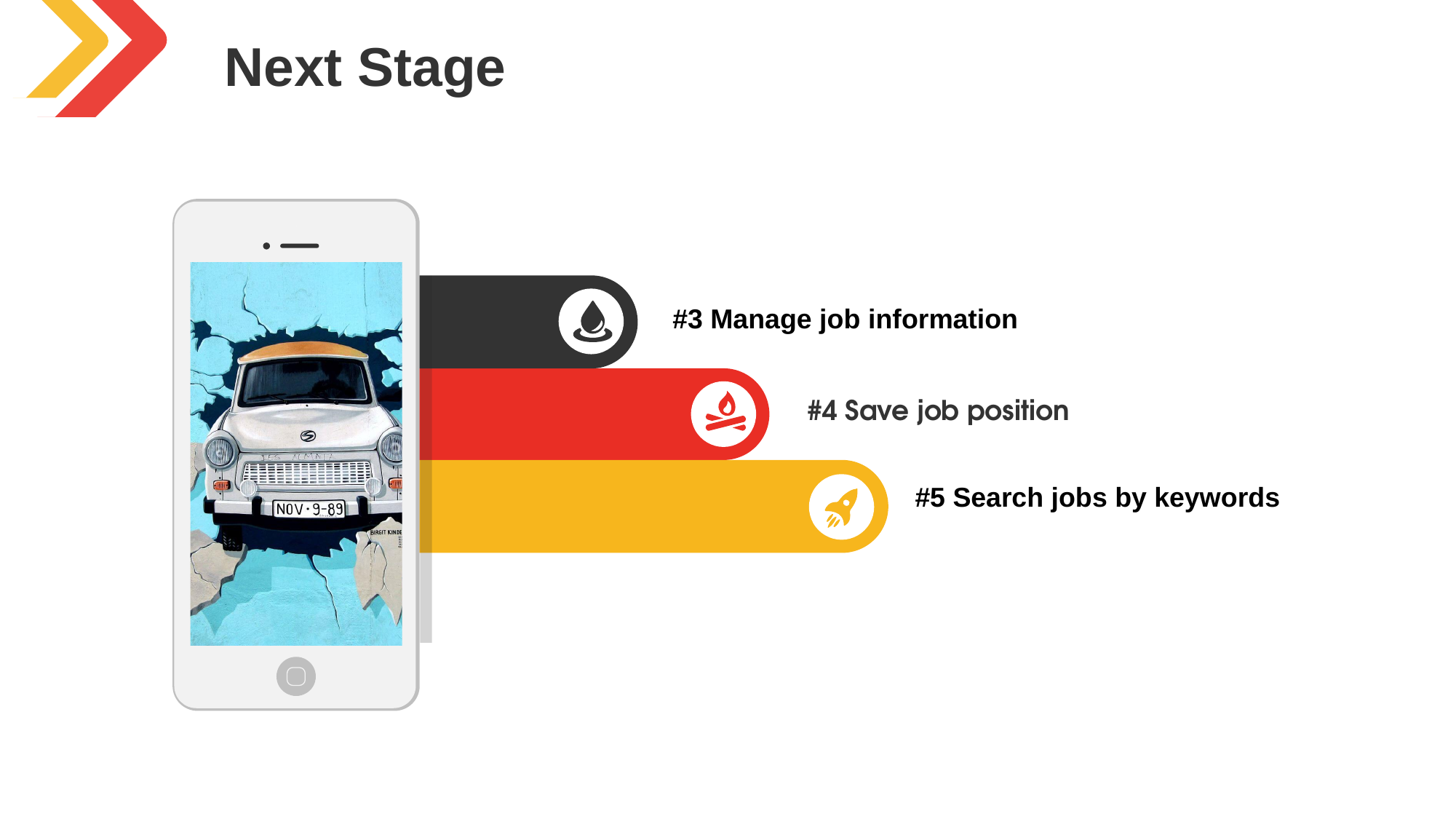

Next Stage

标题文本预设

标题文本预设

标题文本预设

标题文本预设
#3 Manage job information
#4 Save job position
#5 Search jobs by keywords